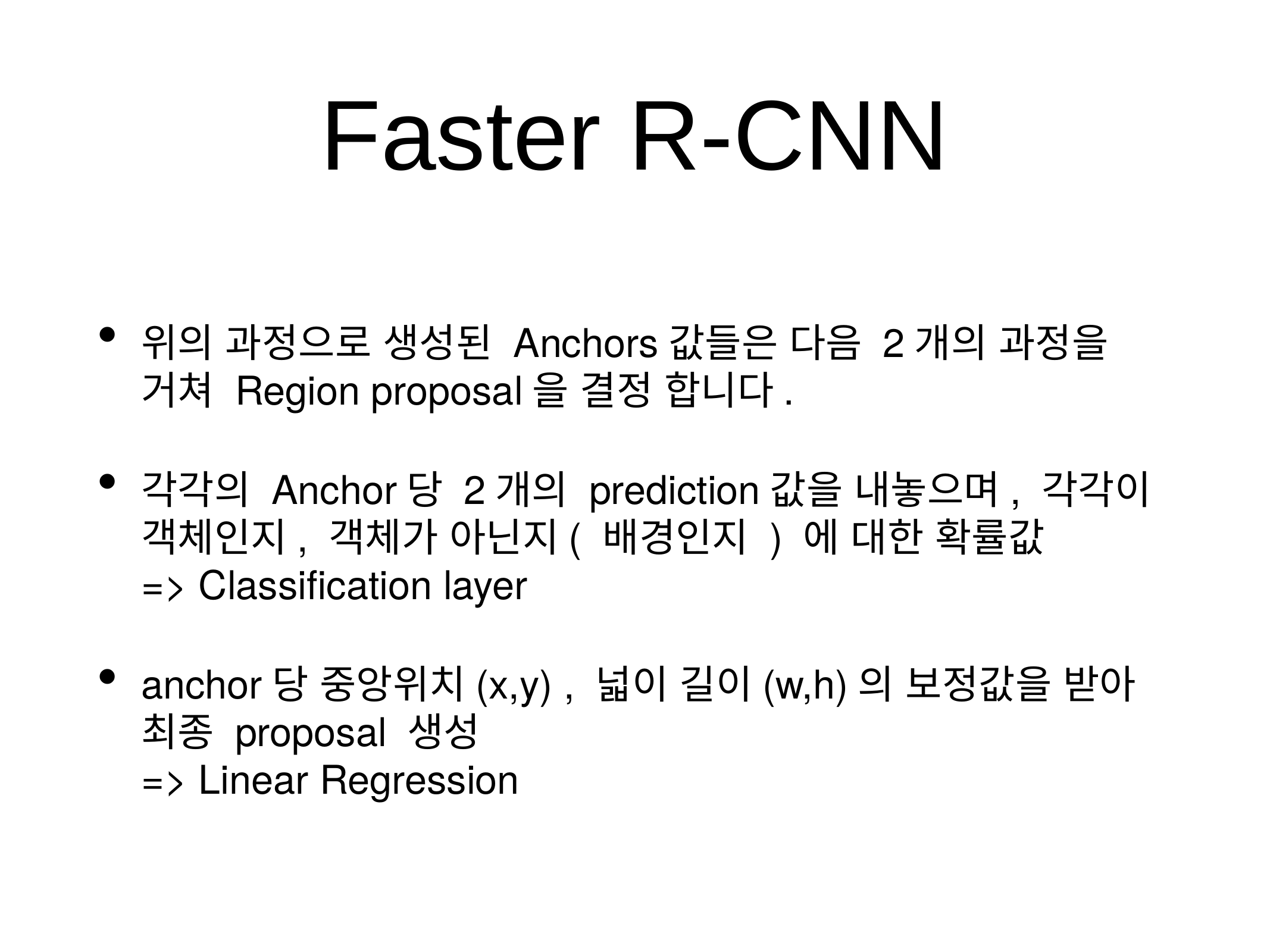

# Faster R-CNN
위의 과정으로 생성된 Anchors값들은 다음 2개의 과정을 거쳐 Region proposal을 결정 합니다.
각각의 Anchor당 2개의 prediction값을 내놓으며, 각각이 객체인지, 객체가 아닌지( 배경인지 ) 에 대한 확률값
=> Classification layer
anchor당 중앙위치(x,y) , 넓이 길이(w,h)의 보정값을 받아 최종 proposal 생성
=> Linear Regression